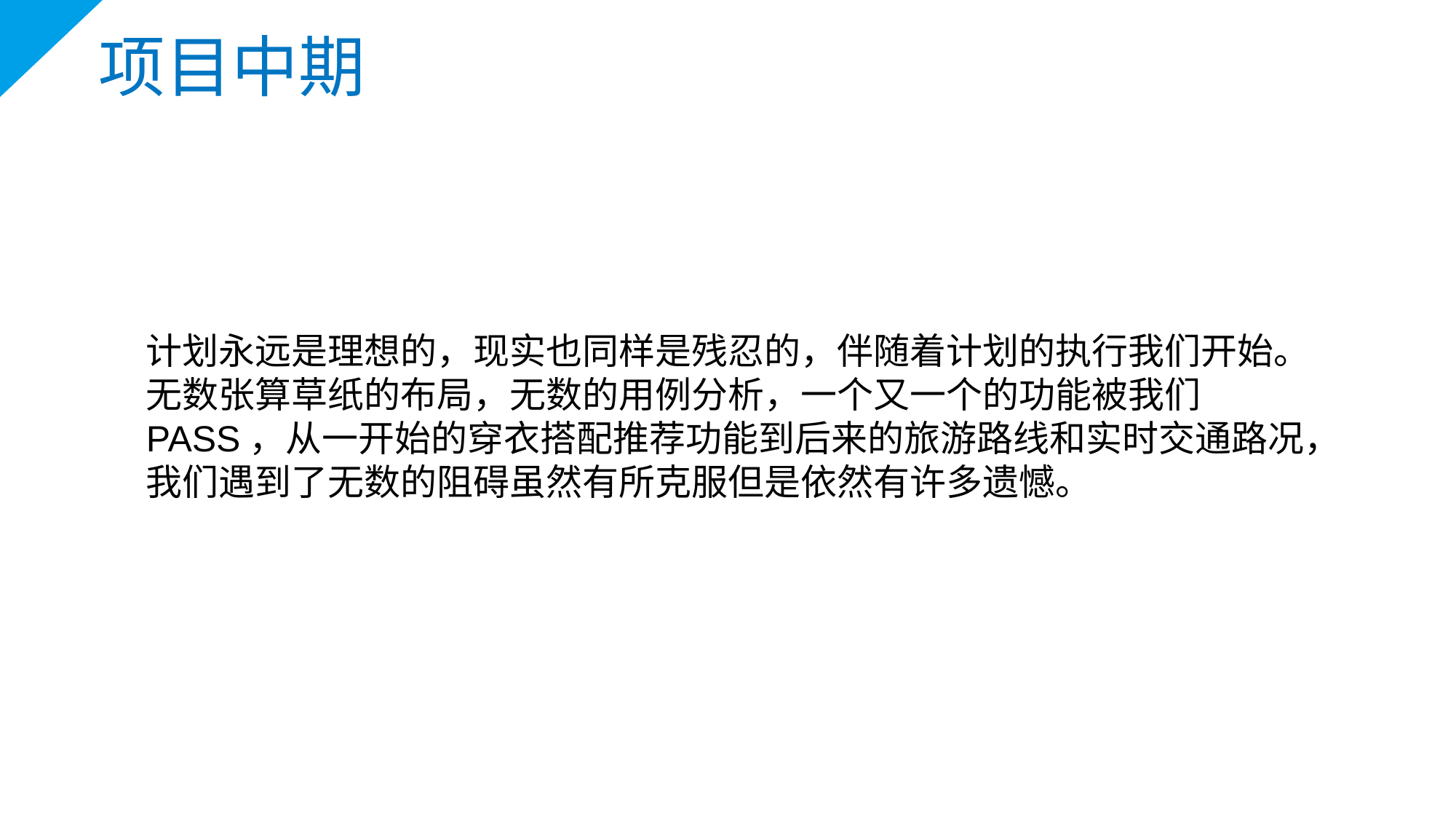

项目中期
计划永远是理想的，现实也同样是残忍的，伴随着计划的执行我们开始。无数张算草纸的布局，无数的用例分析，一个又一个的功能被我们PASS，从一开始的穿衣搭配推荐功能到后来的旅游路线和实时交通路况，我们遇到了无数的阻碍虽然有所克服但是依然有许多遗憾。